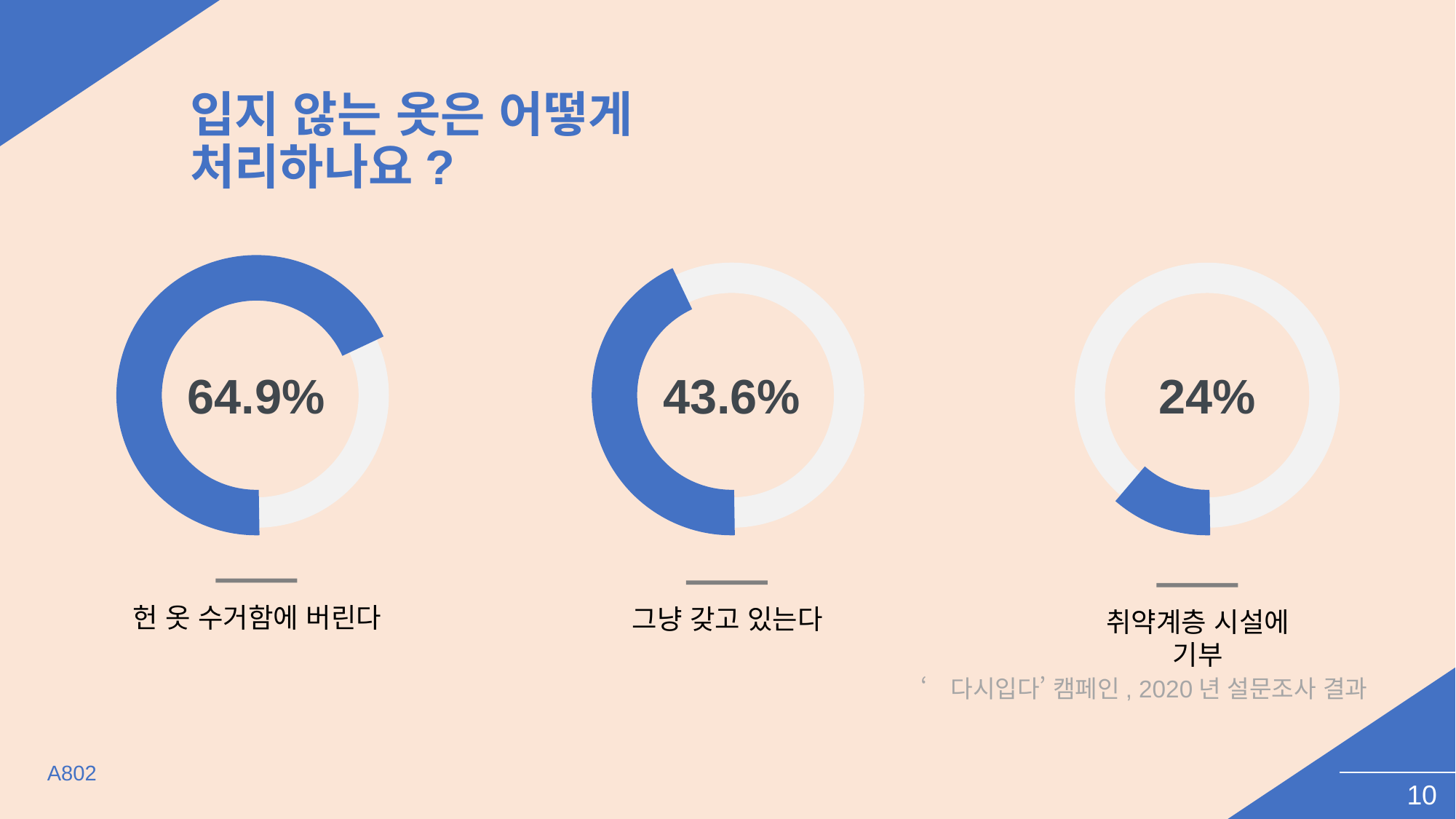

입지 않는 옷은 어떻게
처리하나요?

64.9%
43.6%
24%

헌 옷 수거함에 버린다
그냥 갖고 있는다
취약계층 시설에
기부
‘다시입다’ 캠페인, 2020년 설문조사 결과

A802
10